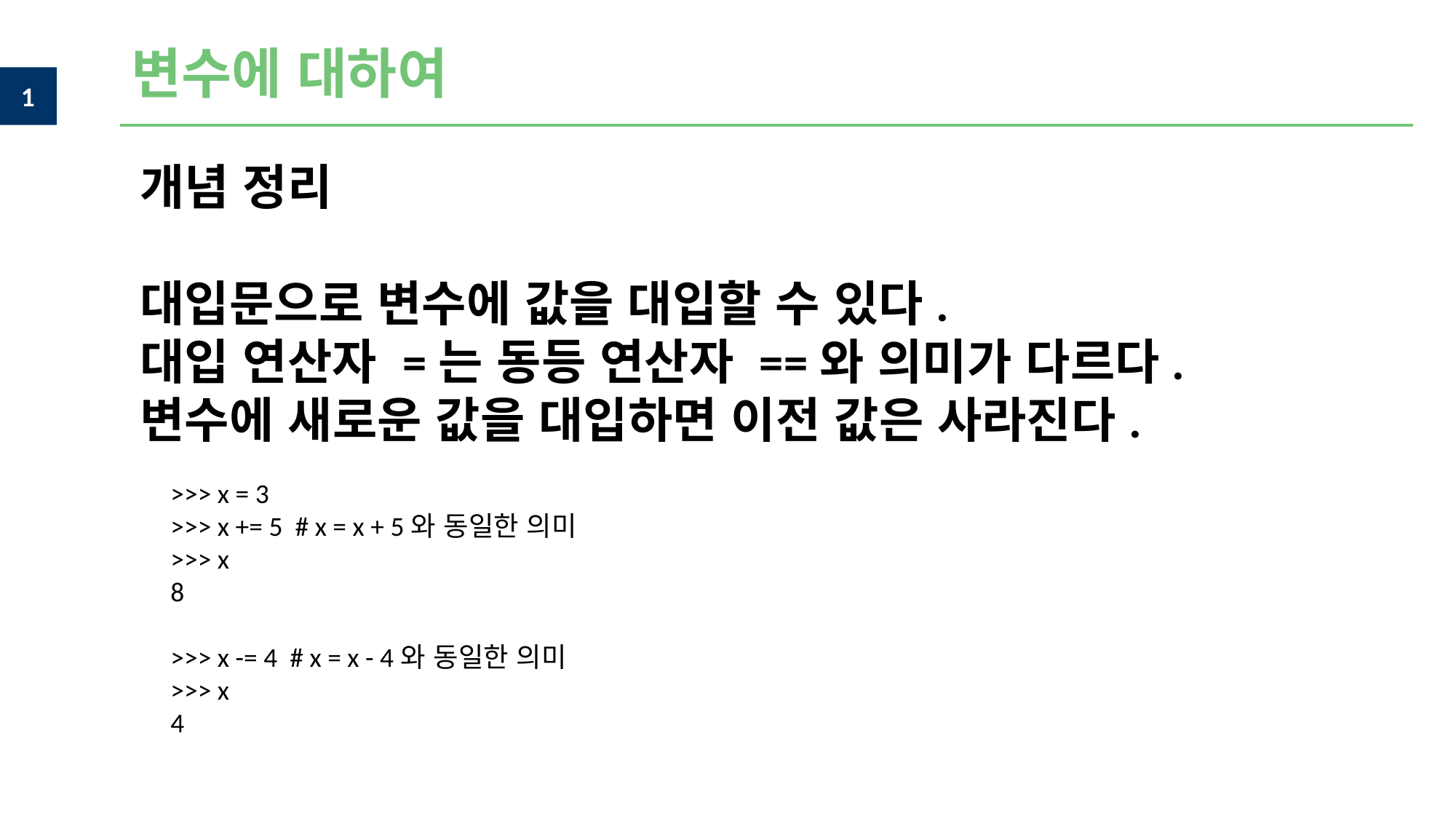

변수에 대하여
개념 정리

대입문으로 변수에 값을 대입할 수 있다.
대입 연산자 =는 동등 연산자 ==와 의미가 다르다.
변수에 새로운 값을 대입하면 이전 값은 사라진다.
>>> x = 3
>>> x += 5  # x = x + 5와 동일한 의미
>>> x
8

>>> x -= 4  # x = x - 4와 동일한 의미
>>> x
4